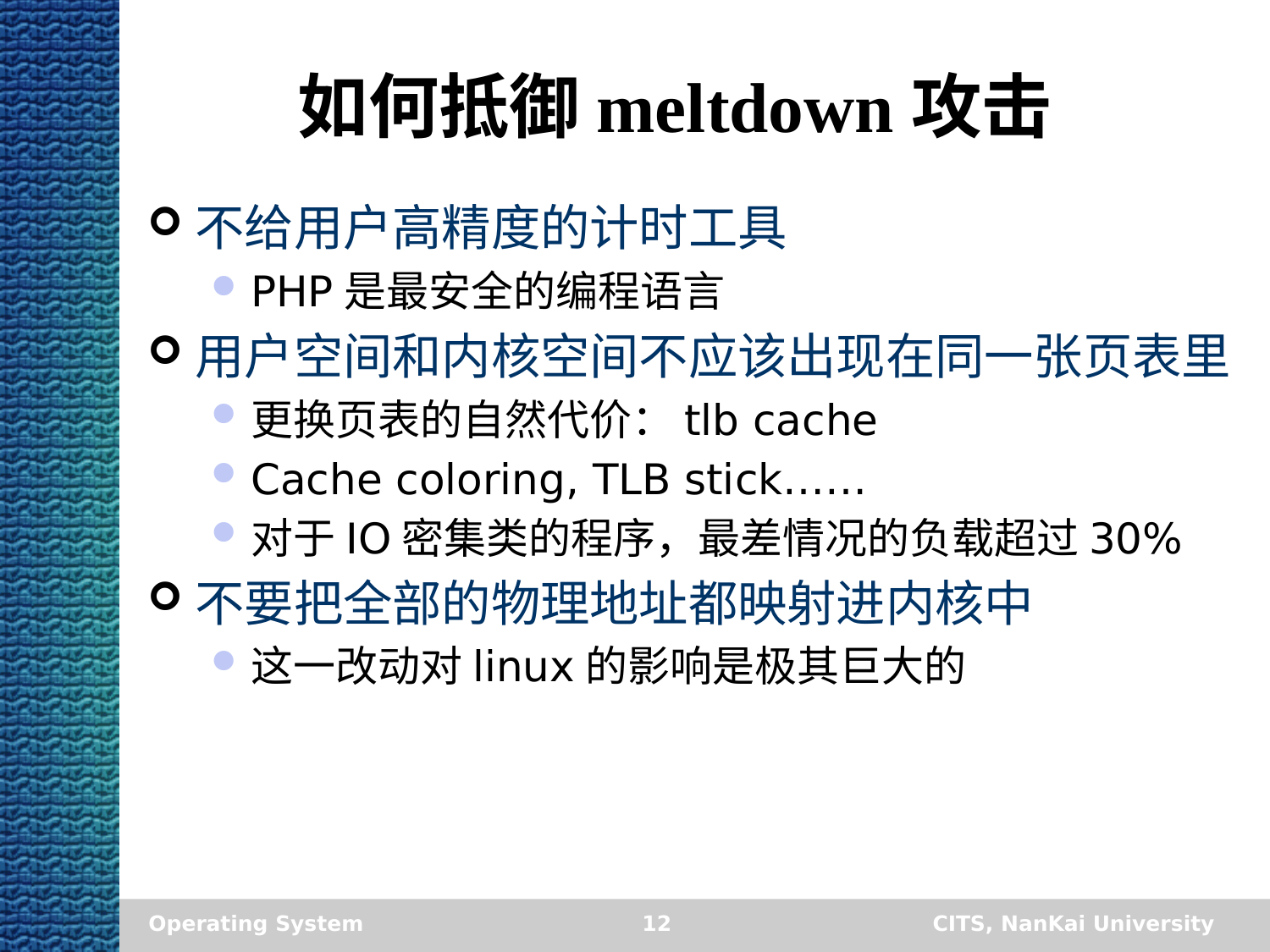

# 如何抵御meltdown攻击
不给用户高精度的计时工具
PHP是最安全的编程语言
用户空间和内核空间不应该出现在同一张页表里
更换页表的自然代价：tlb cache
Cache coloring, TLB stick……
对于IO密集类的程序，最差情况的负载超过30%
不要把全部的物理地址都映射进内核中
这一改动对linux的影响是极其巨大的

Operating System
12
CITS, NanKai University